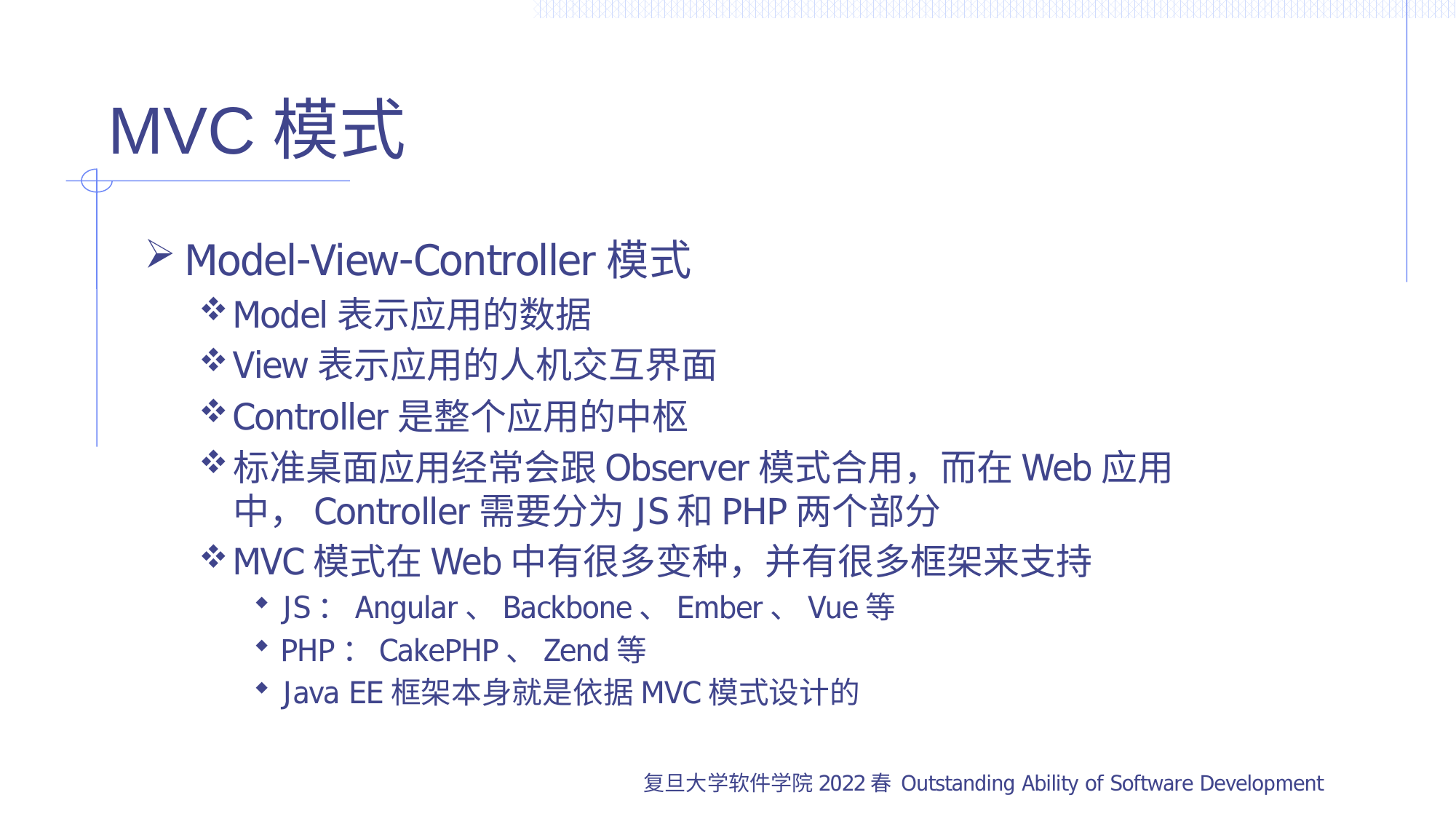

# MVC模式
Model-View-Controller模式
Model表示应用的数据
View表示应用的人机交互界面
Controller是整个应用的中枢
标准桌面应用经常会跟Observer模式合用，而在Web应用中，Controller需要分为JS和PHP两个部分
MVC模式在Web中有很多变种，并有很多框架来支持
JS：Angular、Backbone、Ember、Vue等
PHP：CakePHP、Zend等
Java EE框架本身就是依据MVC模式设计的